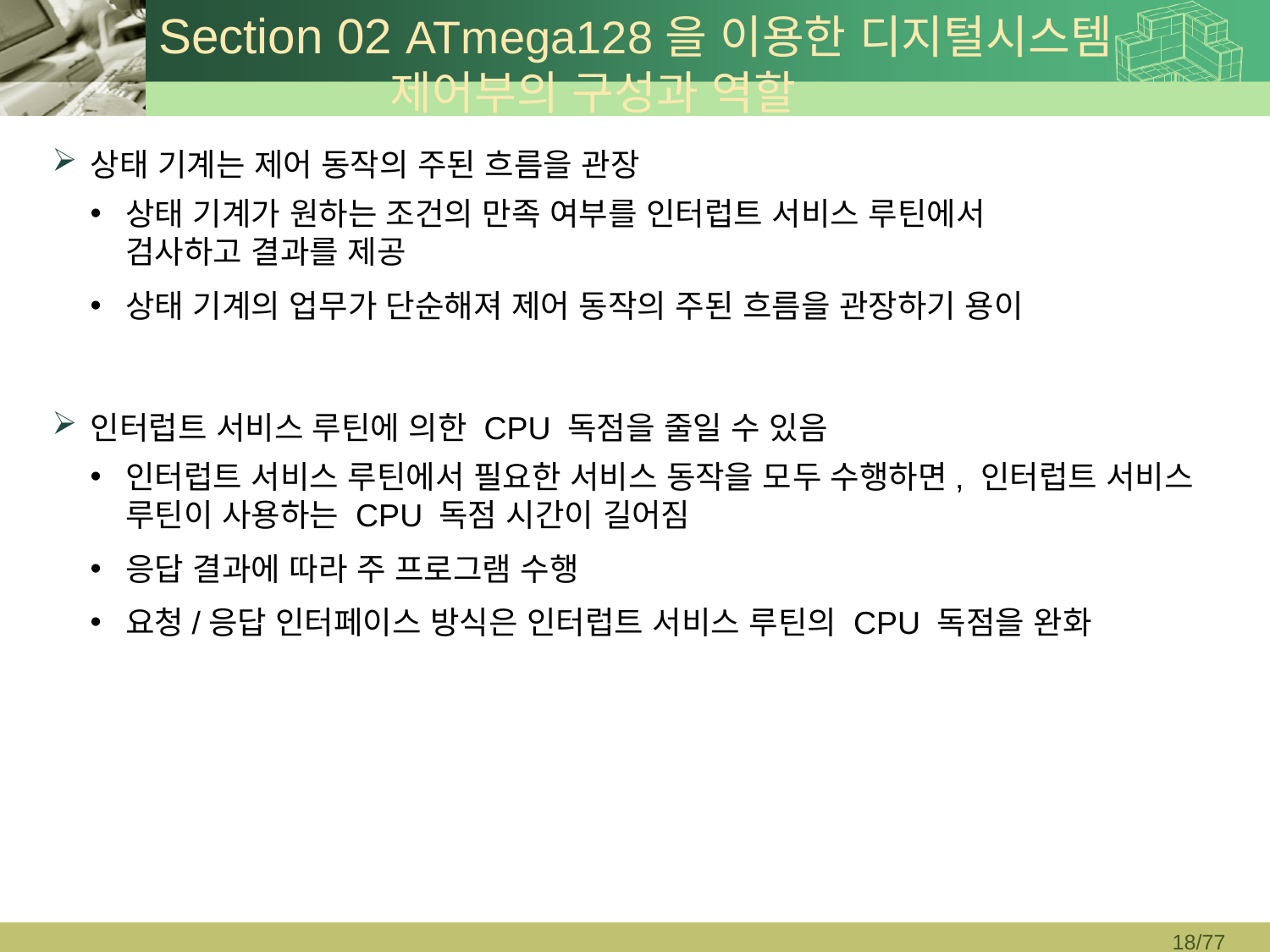

# Section 02 ATmega128을 이용한 디지털시스템 제어부의 구성과 역할
상태 기계는 제어 동작의 주된 흐름을 관장
상태 기계가 원하는 조건의 만족 여부를 인터럽트 서비스 루틴에서
검사하고 결과를 제공
상태 기계의 업무가 단순해져 제어 동작의 주된 흐름을 관장하기 용이

인터럽트 서비스 루틴에 의한 CPU 독점을 줄일 수 있음
인터럽트 서비스 루틴에서 필요한 서비스 동작을 모두 수행하면, 인터럽트 서비스 루틴이 사용하는 CPU 독점 시간이 길어짐
응답 결과에 따라 주 프로그램 수행
요청/응답 인터페이스 방식은 인터럽트 서비스 루틴의 CPU 독점을 완화